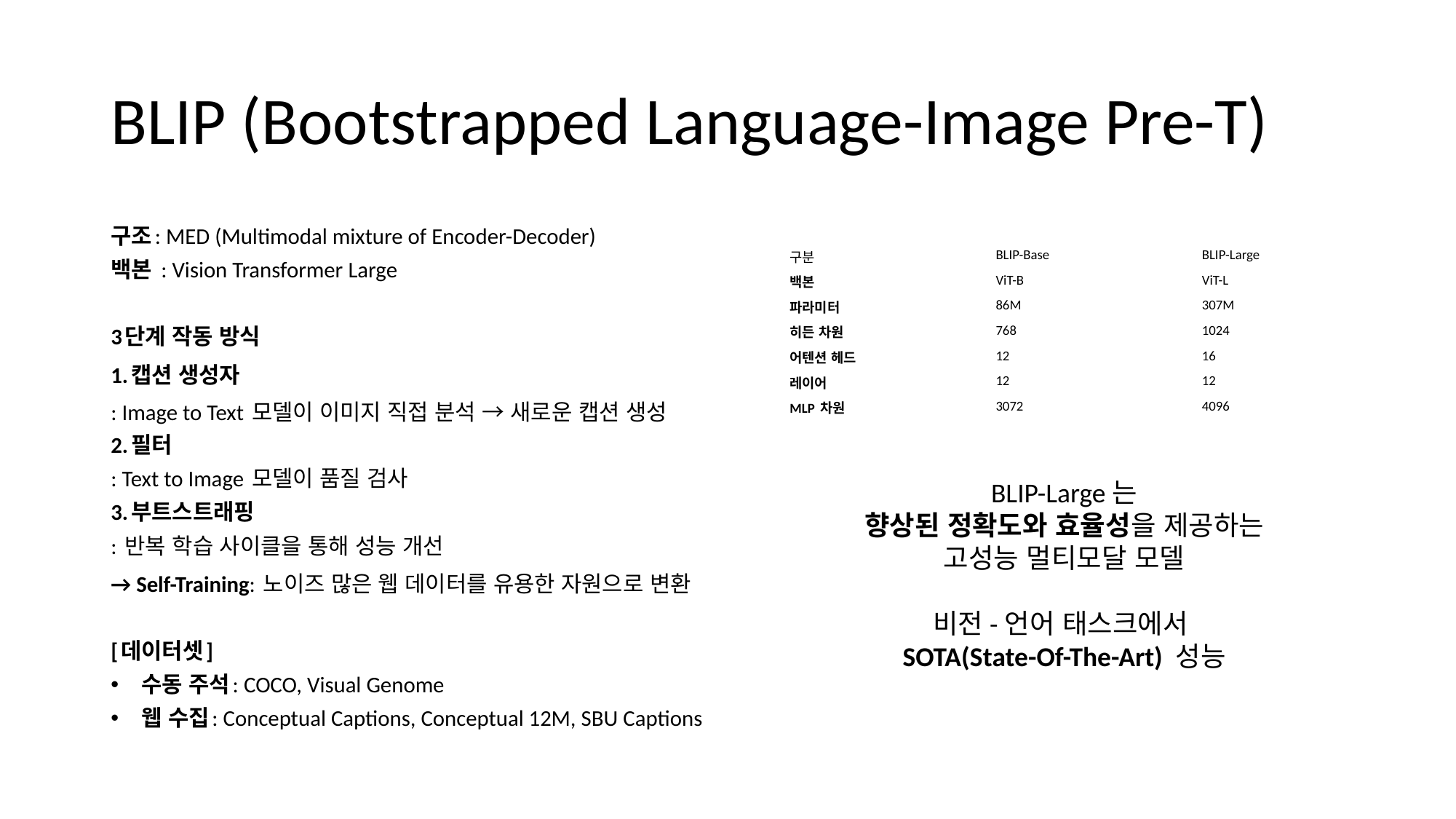

# BLIP (Bootstrapped Language-Image Pre-T)
구조: MED (Multimodal mixture of Encoder-Decoder)
백본 : Vision Transformer Large

3단계 작동 방식
1.캡션 생성자
: Image to Text 모델이 이미지 직접 분석 → 새로운 캡션 생성
2.필터
: Text to Image 모델이 품질 검사
3.부트스트래핑
: 반복 학습 사이클을 통해 성능 개선
→ Self-Training: 노이즈 많은 웹 데이터를 유용한 자원으로 변환

[데이터셋]
수동 주석: COCO, Visual Genome
웹 수집: Conceptual Captions, Conceptual 12M, SBU Captions

| 구분 | BLIP-Base | BLIP-Large |
| --- | --- | --- |
| 백본 | ViT-B | ViT-L |
| 파라미터 | 86M | 307M |
| 히든 차원 | 768 | 1024 |
| 어텐션 헤드 | 12 | 16 |
| 레이어 | 12 | 12 |
| MLP 차원 | 3072 | 4096 |
BLIP-Large는
향상된 정확도와 효율성을 제공하는
고성능 멀티모달 모델

비전-언어 태스크에서
SOTA(State-Of-The-Art) 성능